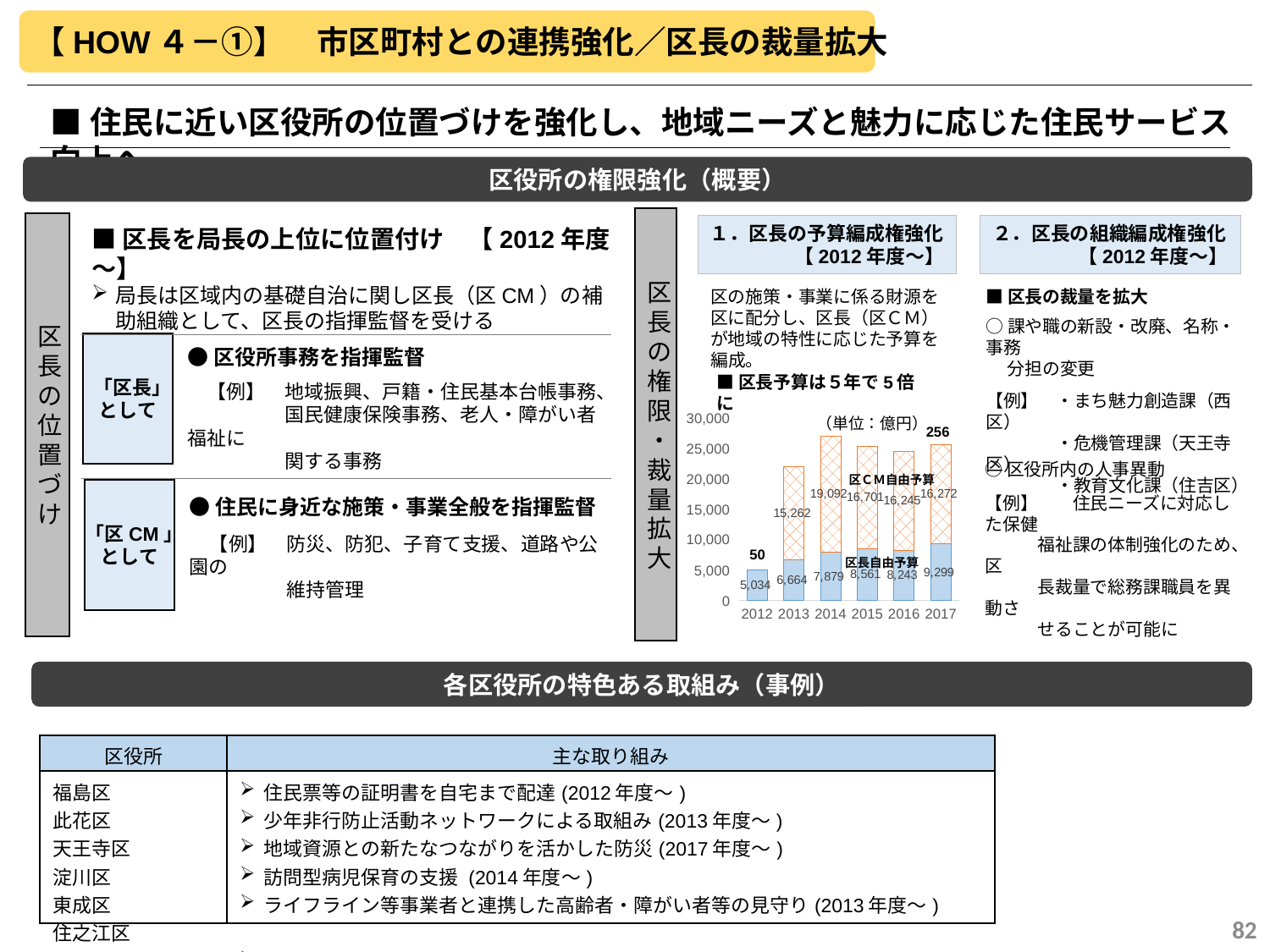

【HOW４－①】　市区町村との連携強化／区長の裁量拡大
■住民に近い区役所の位置づけを強化し、地域ニーズと魅力に応じた住民サービス向上へ
区役所の権限強化（概要）
区長の権限
・裁量拡大
区長の位置づけ
１．区長の予算編成権強化
【2012年度～】
２．区長の組織編成権強化
【2012年度～】
■区長を局長の上位に位置付け　【2012年度～】
局長は区域内の基礎自治に関し区長（区CM）の補助組織として、区長の指揮監督を受ける
区の施策・事業に係る財源を区に配分し、区長（区ＣＭ）が地域の特性に応じた予算を編成。
■区長の裁量を拡大
○課や職の新設・改廃、名称・事務
　 分担の変更

【例】　・まち魅力創造課（西区）
　　　　・危機管理課（天王寺区）
　　　　・教育文化課（住吉区）
 「区長」
として
●区役所事務を指揮監督

　【例】　地域振興、戸籍・住民基本台帳事務、
　　　　　国民健康保険事務、老人・障がい者福祉に
　　　　　関する事務
■区長予算は５年で5倍に
（単位：億円）

### Chart

| Category | 区長自由 | 区ＣＭ自由 |
|---|---|---|
| 2012 | 5034.0 | None |
| 2013 | 6664.0 | 15262.0 |
| 2014 | 7879.0 | 19092.0 |
| 2015 | 8561.0 | 16701.0 |
| 2016 | 8243.0 | 16245.0 |
| 2017 | 9299.0 | 16272.0 |
256
○区役所内の人事異動

【例】　　住民ニーズに対応した保健
　　　福祉課の体制強化のため、区
　　　長裁量で総務課職員を異動さ
　　　せることが可能に
区ＣＭ自由予算
 「区CM」
として
●住民に身近な施策・事業全般を指揮監督

　【例】　防災、防犯、子育て支援、道路や公園の
　　　　　維持管理
50
区長自由予算
各区役所の特色ある取組み（事例）
| 区役所 | 主な取り組み |
| --- | --- |
| 福島区 此花区 天王寺区 淀川区 東成区 住之江区 | 住民票等の証明書を自宅まで配達(2012年度～) 少年非行防止活動ネットワークによる取組み(2013年度～) 地域資源との新たなつながりを活かした防災(2017年度～) 訪問型病児保育の支援 (2014年度～) ライフライン等事業者と連携した高齢者・障がい者等の見守り(2013年度～)　　 学習指導員の派遣等によるこどもの学習意欲向上　　(2014年度～) |
82